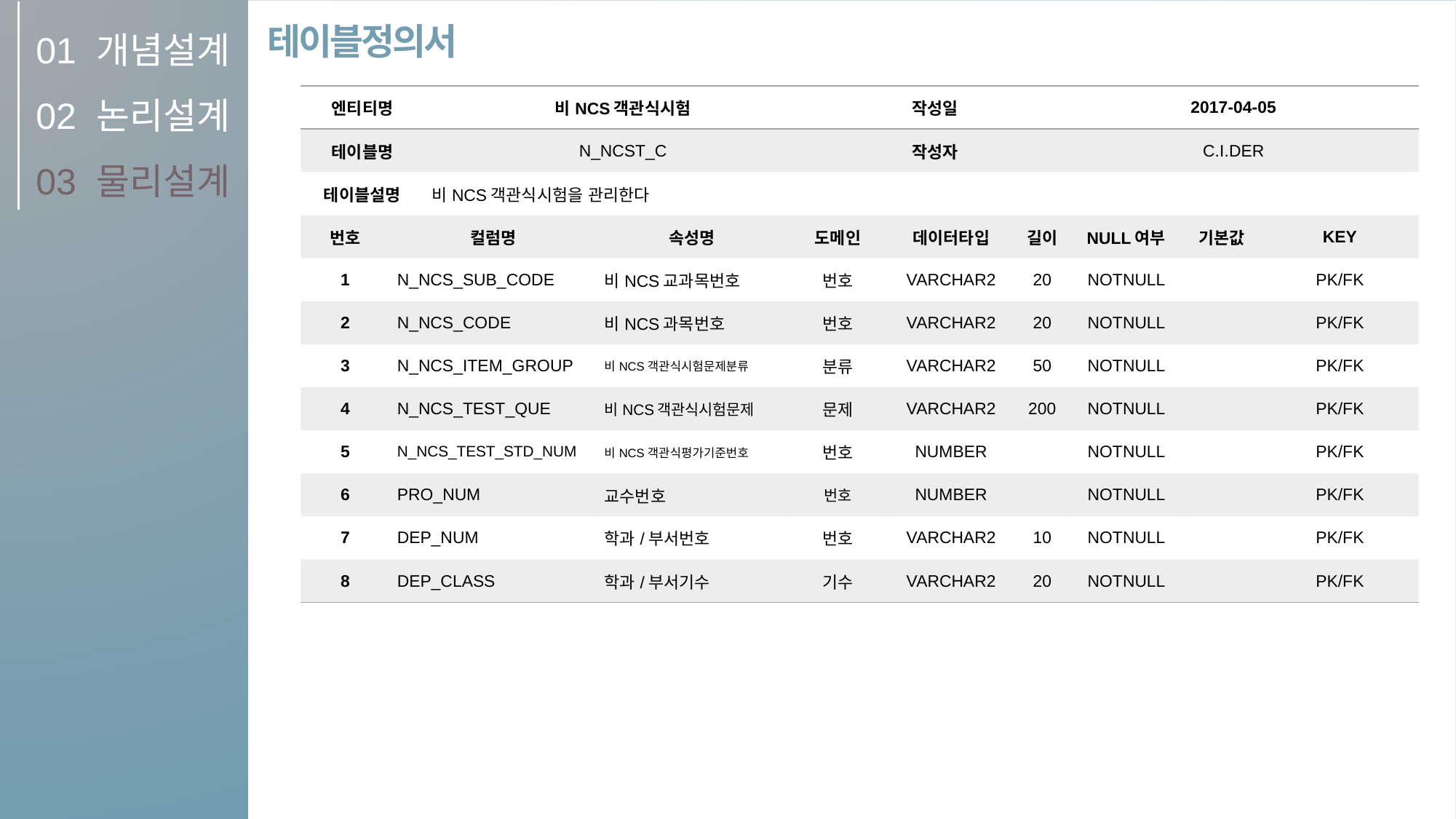

01
02
03
개념설계
논리설계
물리설계

테이블정의서
| 엔티티명 |  | 비NCS객관식시험 |  |  | 작성일 |  |  | 2017-04-05 |  |  |  |
| --- | --- | --- | --- | --- | --- | --- | --- | --- | --- | --- | --- |
| 테이블명 |  | N\_NCST\_C |  |  | 작성자 |  |  | C.I.DER |  |  |  |
| 테이블설명 |  | 비NCS객관식시험을 관리한다 |  |  |  |  |  |  |  |  |  |
| 번호 | 컬럼명 |  | 속성명 | 도메인 |  | 데이터타입 | 길이 |  | NULL여부 | 기본값 | KEY |
| 1 | N\_NCS\_SUB\_CODE |  | 비NCS교과목번호 | 번호 |  | VARCHAR2 | 20 |  | NOTNULL |  | PK/FK |
| 2 | N\_NCS\_CODE |  | 비NCS과목번호 | 번호 |  | VARCHAR2 | 20 |  | NOTNULL |  | PK/FK |
| 3 | N\_NCS\_ITEM\_GROUP |  | 비NCS객관식시험문제분류 | 분류 |  | VARCHAR2 | 50 |  | NOTNULL |  | PK/FK |
| 4 | N\_NCS\_TEST\_QUE |  | 비NCS객관식시험문제 | 문제 |  | VARCHAR2 | 200 |  | NOTNULL |  | PK/FK |
| 5 | N\_NCS\_TEST\_STD\_NUM |  | 비NCS객관식평가기준번호 | 번호 |  | NUMBER |  |  | NOTNULL |  | PK/FK |
| 6 | PRO\_NUM |  | 교수번호 | 번호 |  | NUMBER |  |  | NOTNULL |  | PK/FK |
| 7 | DEP\_NUM |  | 학과/부서번호 | 번호 |  | VARCHAR2 | 10 |  | NOTNULL |  | PK/FK |
| 8 | DEP\_CLASS |  | 학과/부서기수 | 기수 |  | VARCHAR2 | 20 |  | NOTNULL |  | PK/FK |